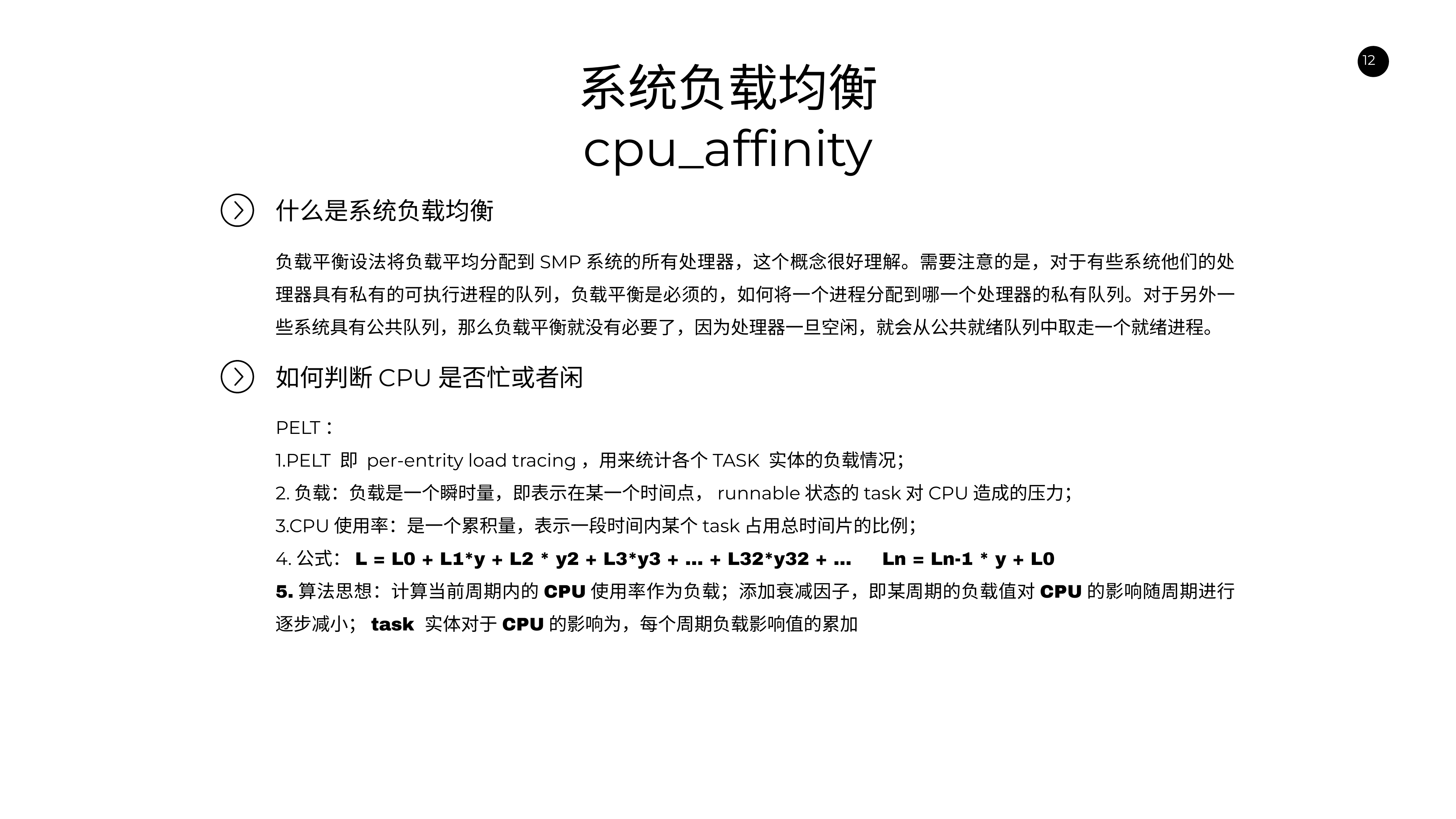

系统负载均衡
cpu_affinity
什么是系统负载均衡

负载平衡设法将负载平均分配到SMP系统的所有处理器，这个概念很好理解。需要注意的是，对于有些系统他们的处理器具有私有的可执行进程的队列，负载平衡是必须的，如何将一个进程分配到哪一个处理器的私有队列。对于另外一些系统具有公共队列，那么负载平衡就没有必要了，因为处理器一旦空闲，就会从公共就绪队列中取走一个就绪进程。
如何判断CPU是否忙或者闲

PELT：
1.PELT 即 per-entrity load tracing，用来统计各个TASK 实体的负载情况；
2.负载：负载是一个瞬时量，即表示在某一个时间点，runnable状态的task对CPU造成的压力；
3.CPU使用率：是一个累积量，表示一段时间内某个task占用总时间片的比例；
4.公式：L = L0 + L1*y + L2 * y2 + L3*y3 + … + L32*y32 + …     Ln = Ln-1 * y + L0
5.算法思想：计算当前周期内的CPU使用率作为负载；添加衰减因子，即某周期的负载值对CPU的影响随周期进行逐步减小；task 实体对于CPU的影响为，每个周期负载影响值的累加